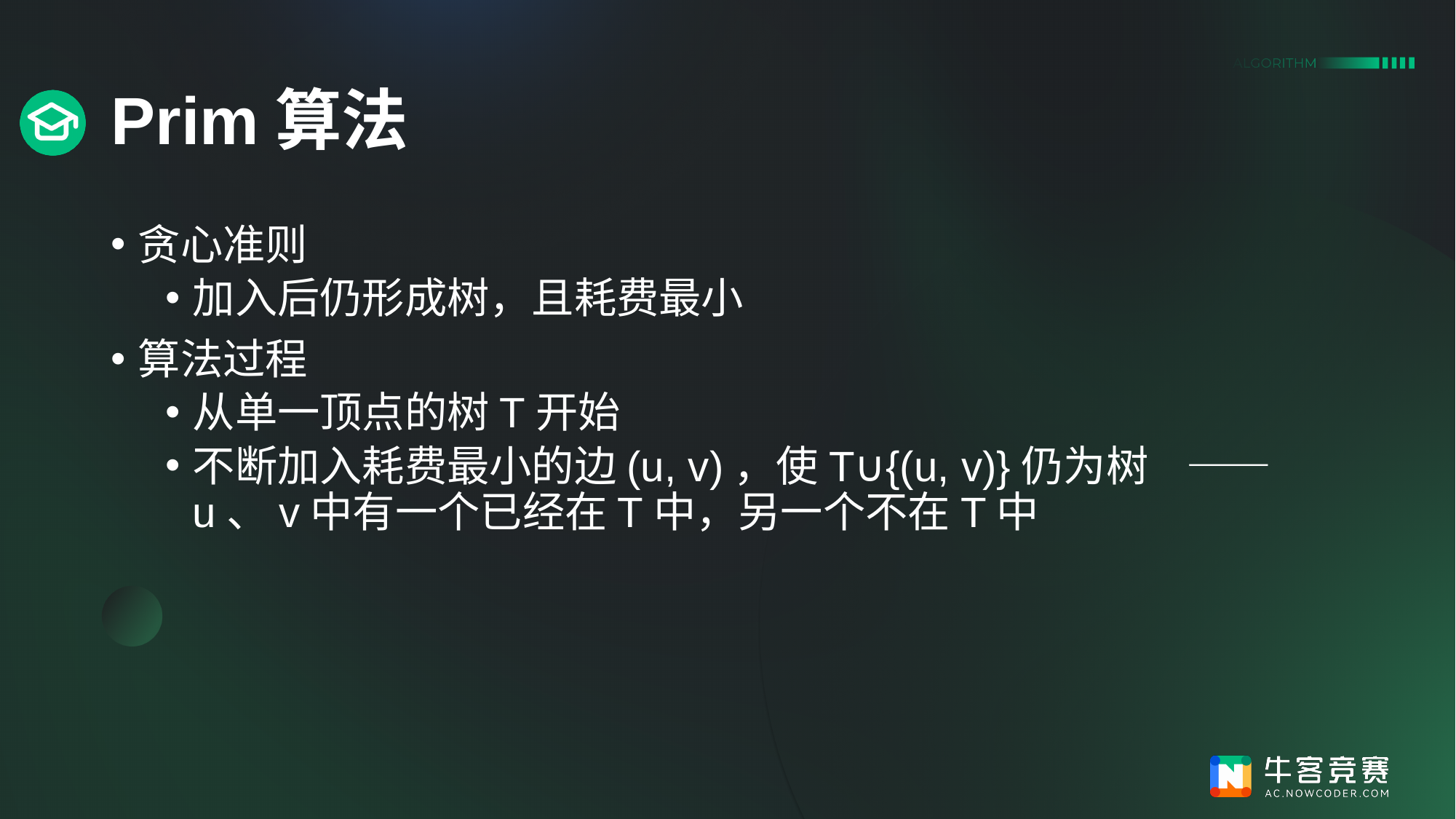

# Prim算法
贪心准则
加入后仍形成树，且耗费最小
算法过程
从单一顶点的树T开始
不断加入耗费最小的边(u, v)，使T∪{(u, v)}仍为树    ——u、v中有一个已经在T中，另一个不在T中